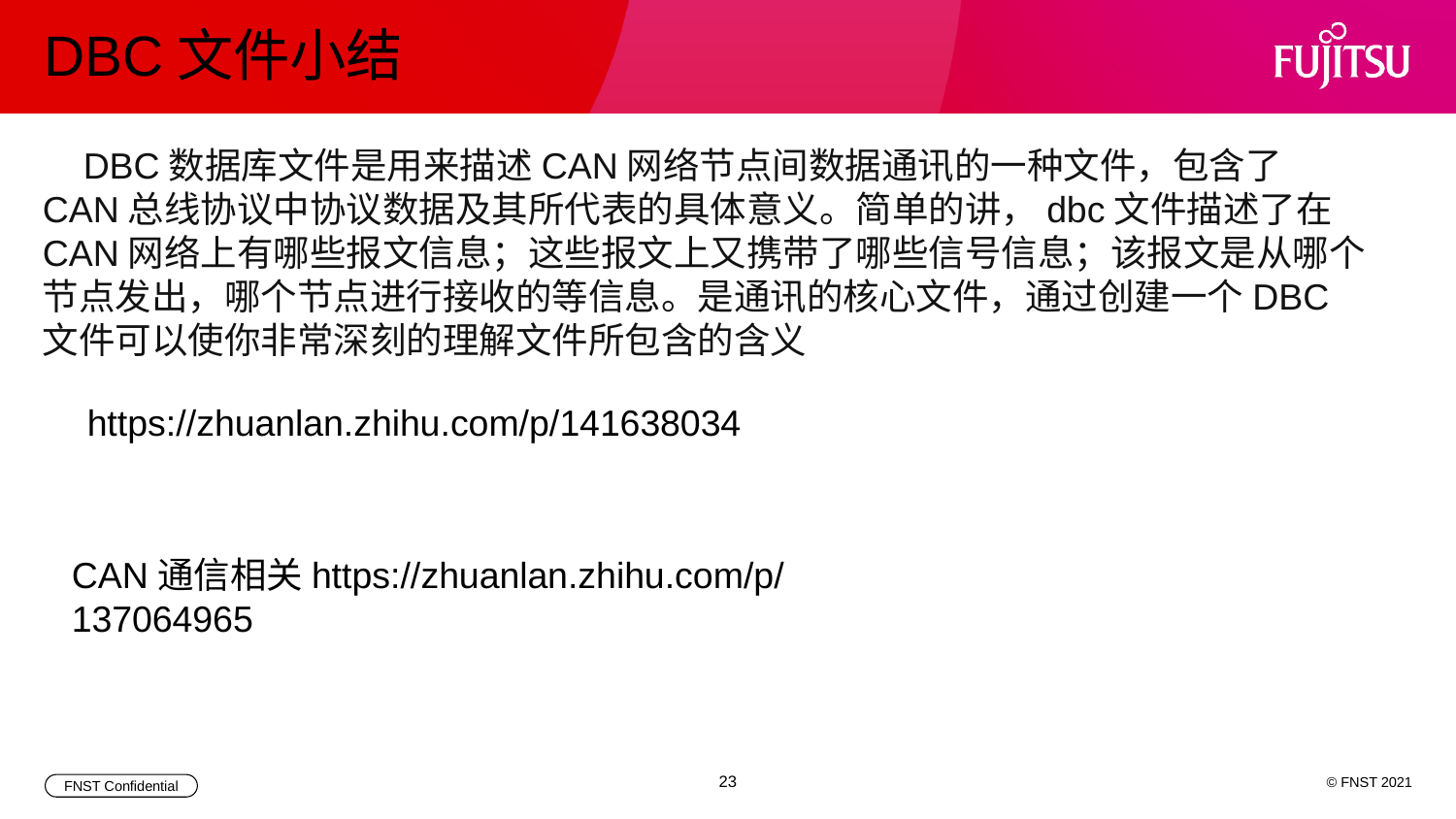

# DBC文件小结
    DBC数据库文件是用来描述CAN网络节点间数据通讯的一种文件，包含了CAN总线协议中协议数据及其所代表的具体意义。简单的讲，dbc文件描述了在CAN网络上有哪些报文信息；这些报文上又携带了哪些信号信息；该报文是从哪个节点发出，哪个节点进行接收的等信息。是通讯的核心文件，通过创建一个DBC文件可以使你非常深刻的理解文件所包含的含义
https://zhuanlan.zhihu.com/p/141638034
CAN通信相关https://zhuanlan.zhihu.com/p/137064965